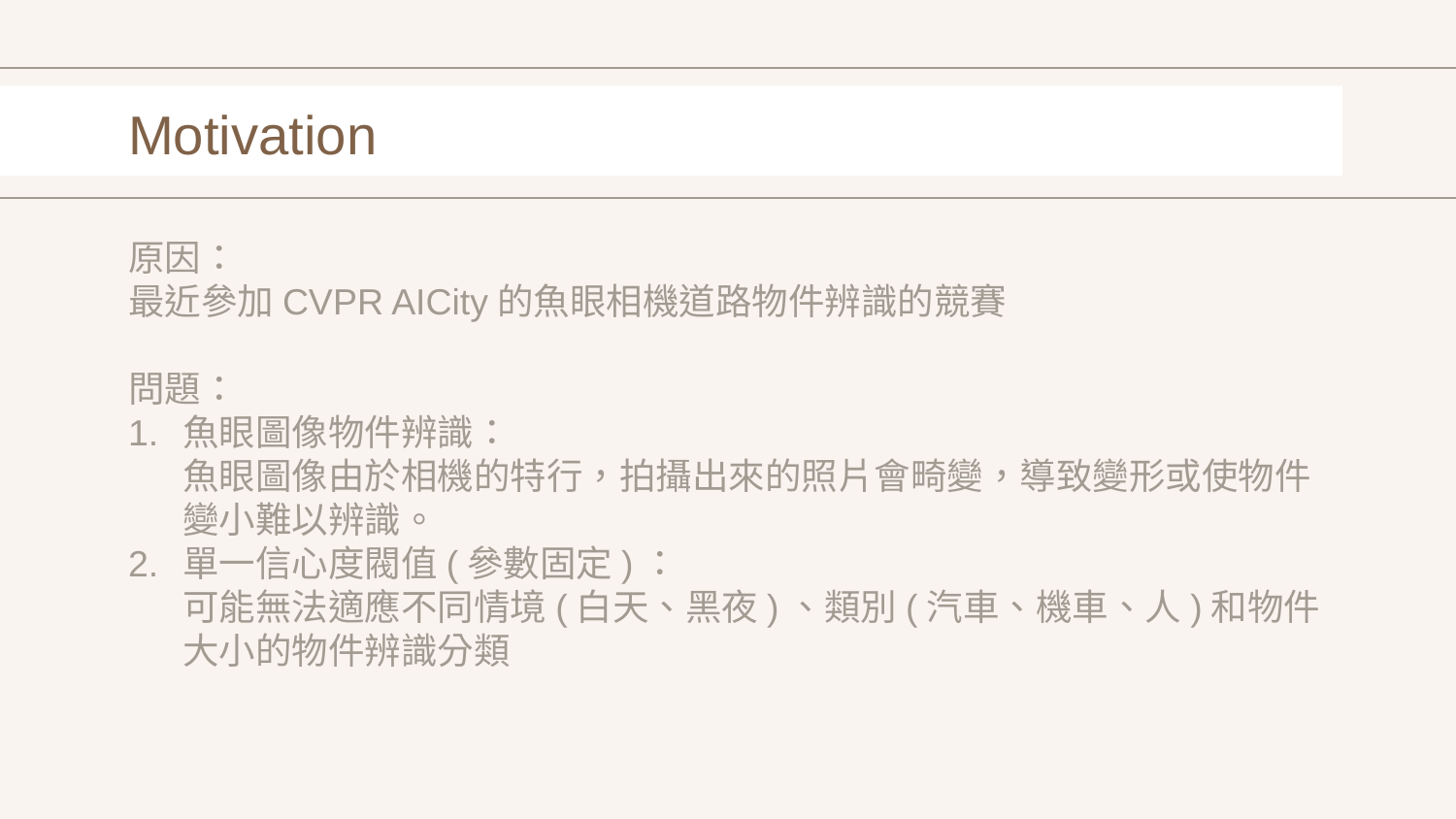

# Motivation
原因：
最近參加CVPR AICity的魚眼相機道路物件辨識的競賽

問題：
魚眼圖像物件辨識：
魚眼圖像由於相機的特行，拍攝出來的照片會畸變，導致變形或使物件變小難以辨識。
單一信心度閥值(參數固定)：
可能無法適應不同情境(白天、黑夜)、類別(汽車、機車、人)和物件大小的物件辨識分類